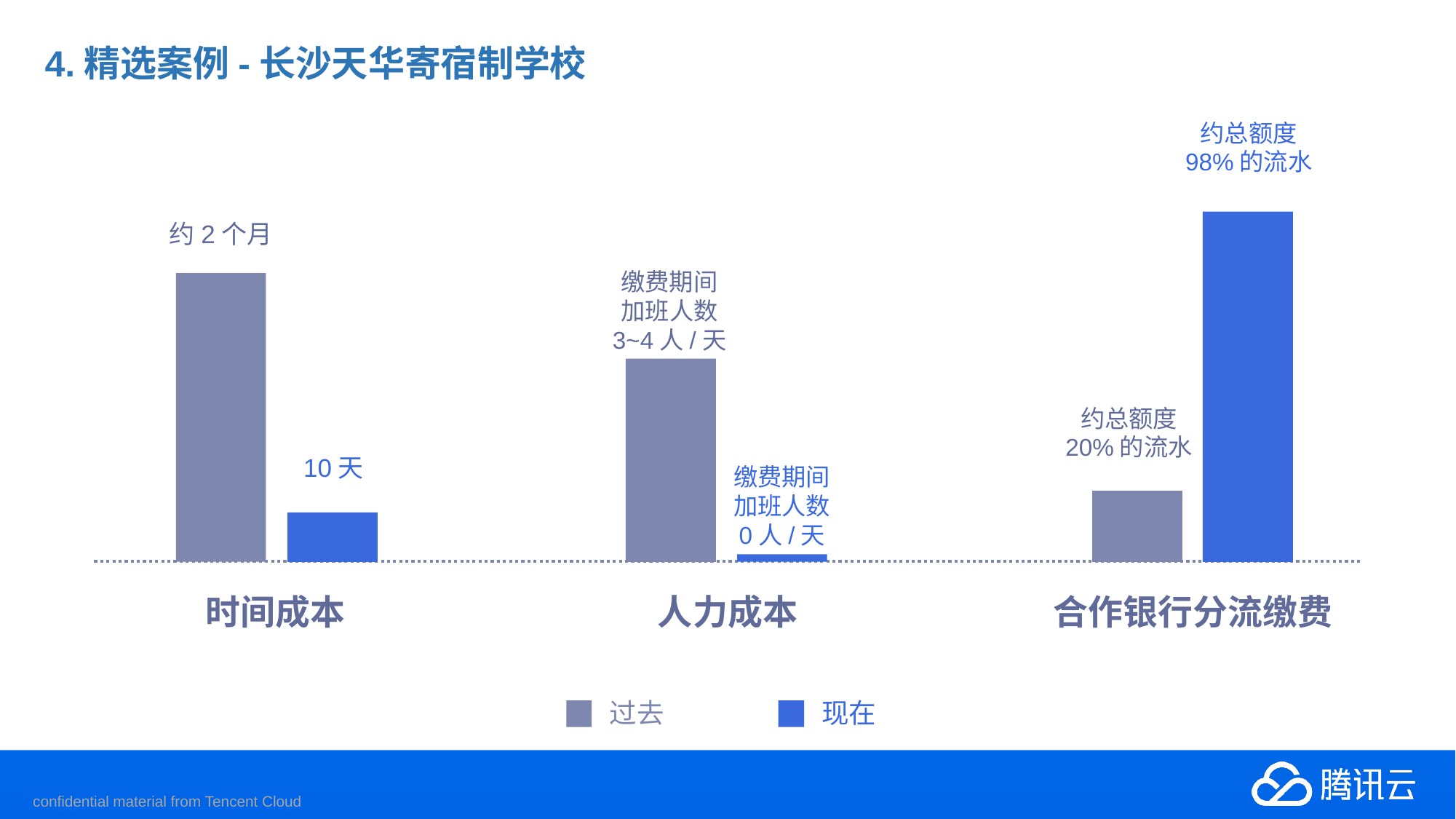

# 4.精选案例-长沙天华寄宿制学校
约总额度
98%的流水
约2个月

缴费期间
加班人数
3~4人/天

约总额度
20%的流水
10天
缴费期间
加班人数
0人/天

时间成本
人力成本
合作银行分流缴费
过去

现在